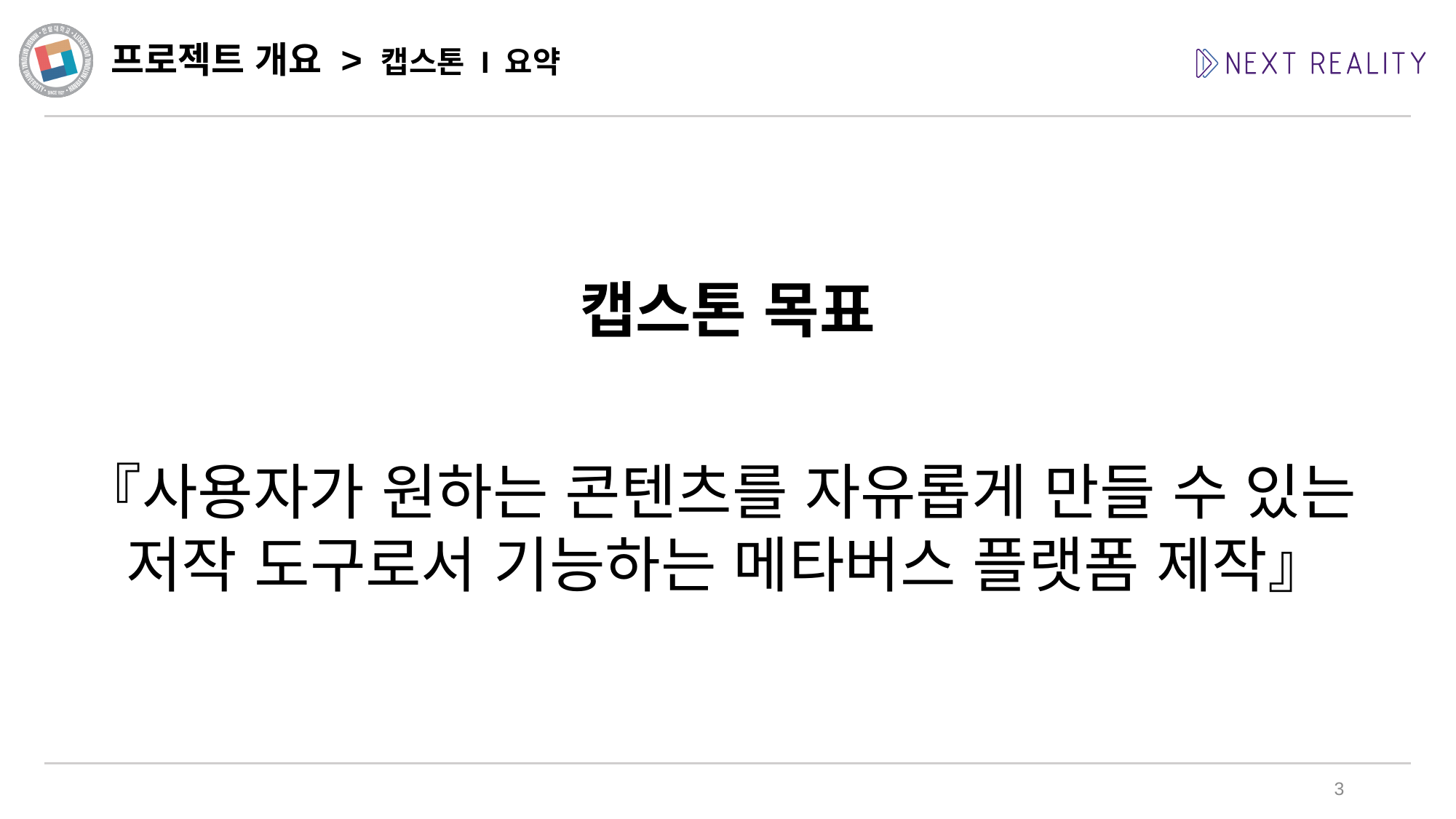

# 프로젝트 개요 > 캡스톤 I 요약
캡스톤 목표
『사용자가 원하는 콘텐츠를 자유롭게 만들 수 있는
저작 도구로서 기능하는 메타버스 플랫폼 제작』
3